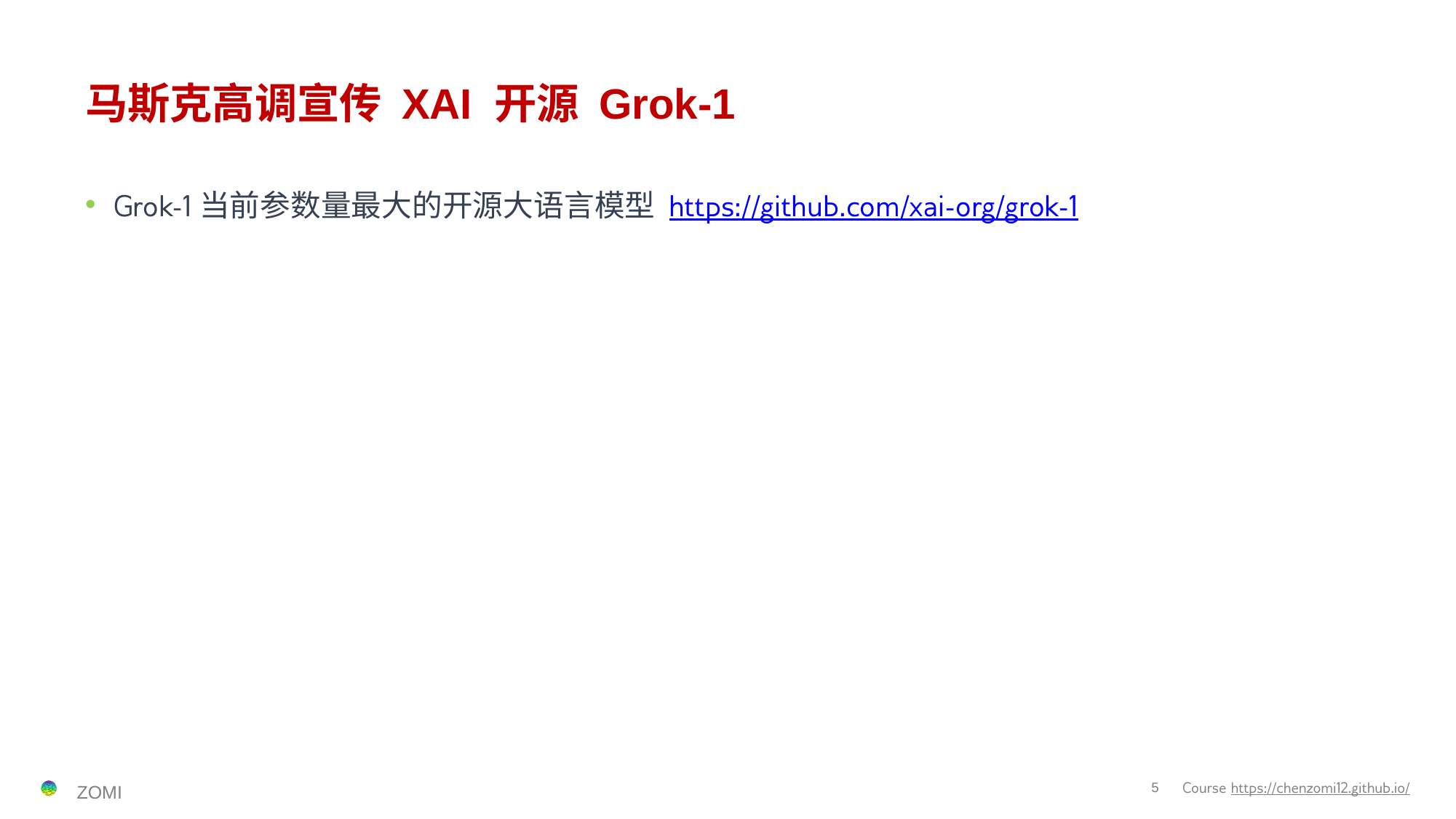

# 马斯克高调宣传 XAI 开源 Grok-1
Grok-1当前参数量最大的开源大语言模型 https://github.com/xai-org/grok-1